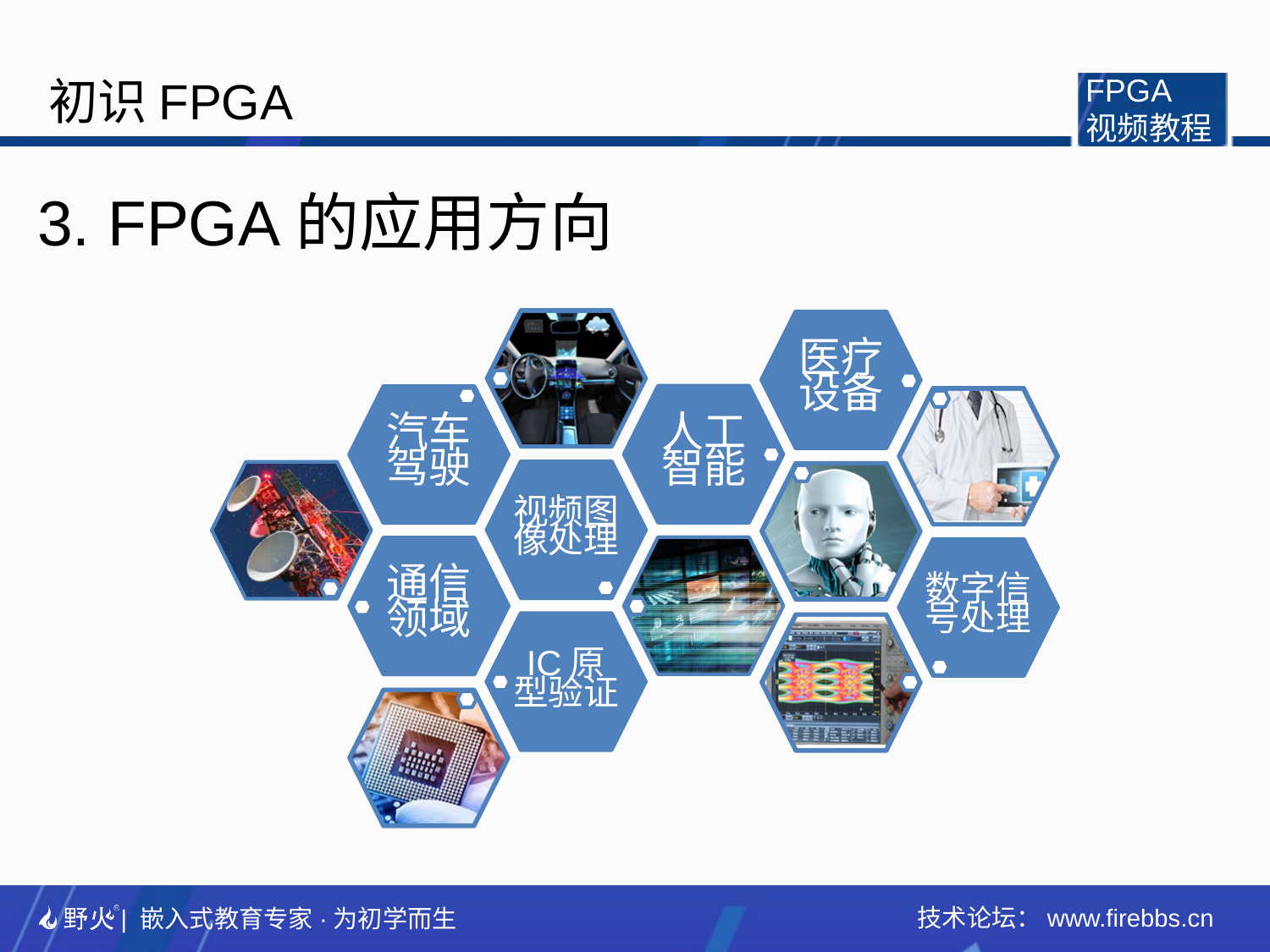

初识FPGA
FPGA
视频教程
3. FPGA的应用方向
通信领域
视频图像处理
汽车驾驶
人工智能
医疗设备
数字信号处理
IC原型验证